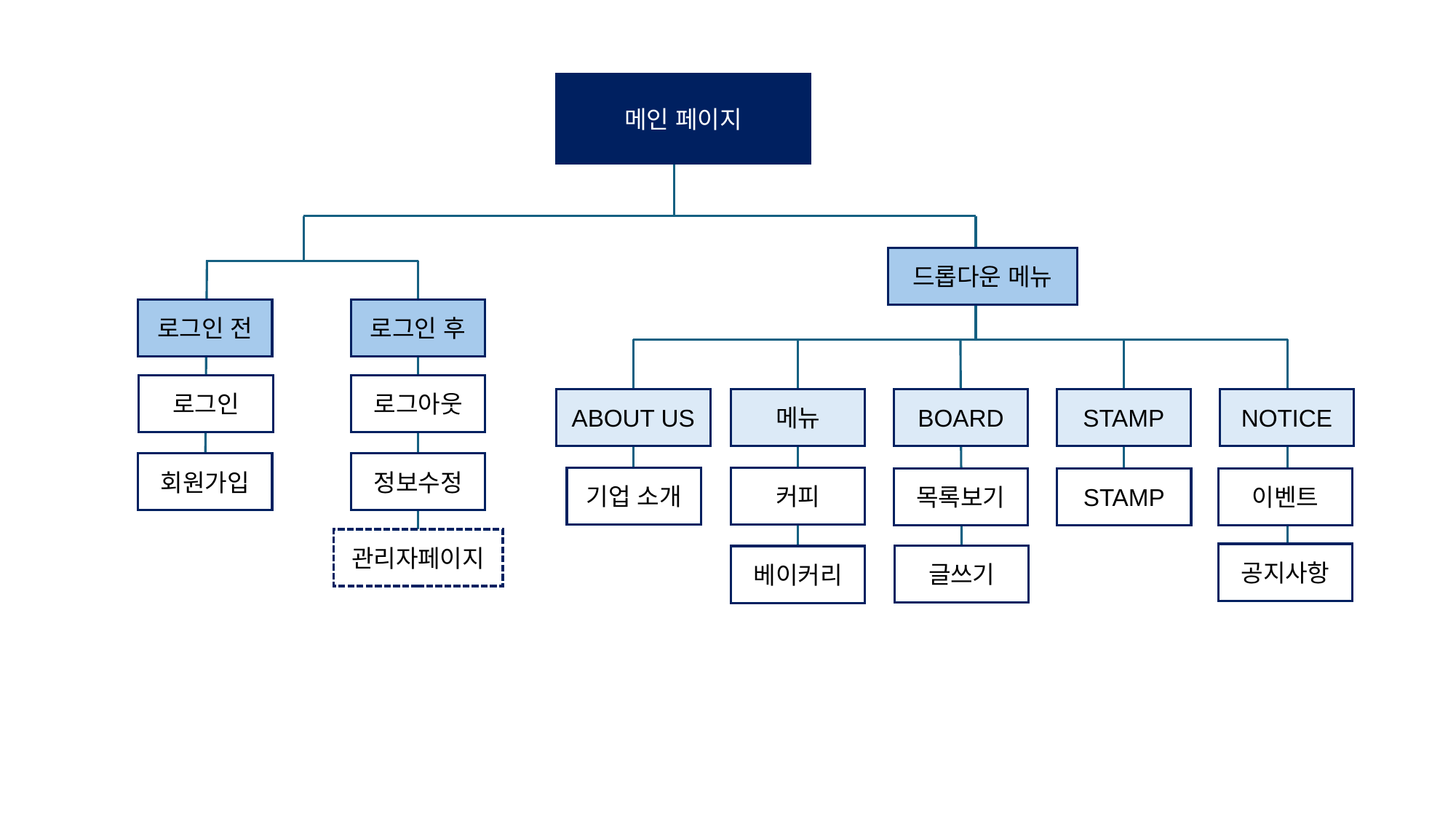

메인 페이지
드롭다운 메뉴
로그인 전
로그인 후
로그인
로그아웃
ABOUT US
NOTICE
메뉴
BOARD
STAMP
회원가입
정보수정
기업 소개
커피
목록보기
STAMP
이벤트
관리자페이지
공지사항
글쓰기
베이커리